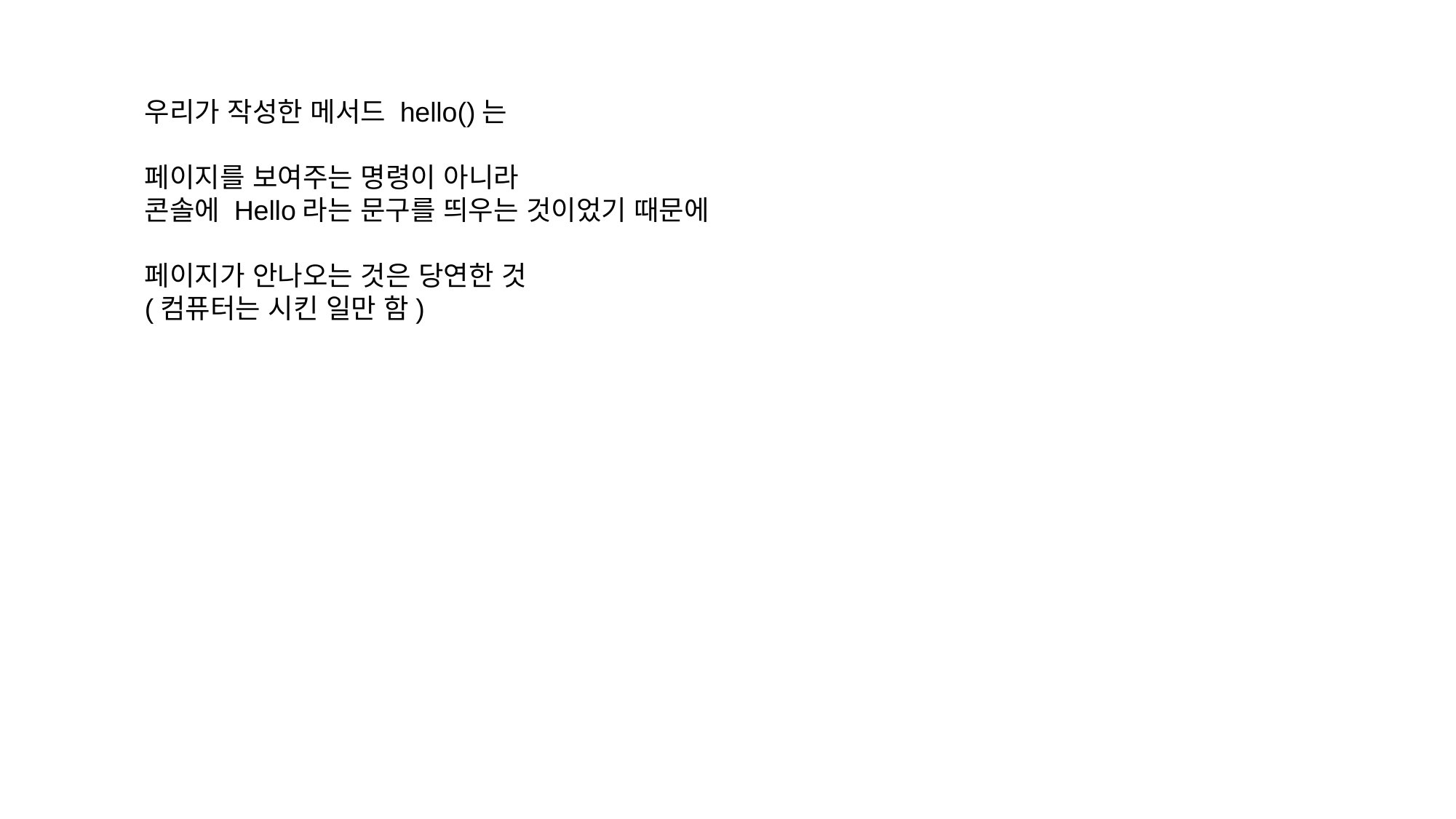

우리가 작성한 메서드 hello()는

페이지를 보여주는 명령이 아니라
콘솔에 Hello라는 문구를 띄우는 것이었기 때문에

페이지가 안나오는 것은 당연한 것
(컴퓨터는 시킨 일만 함)